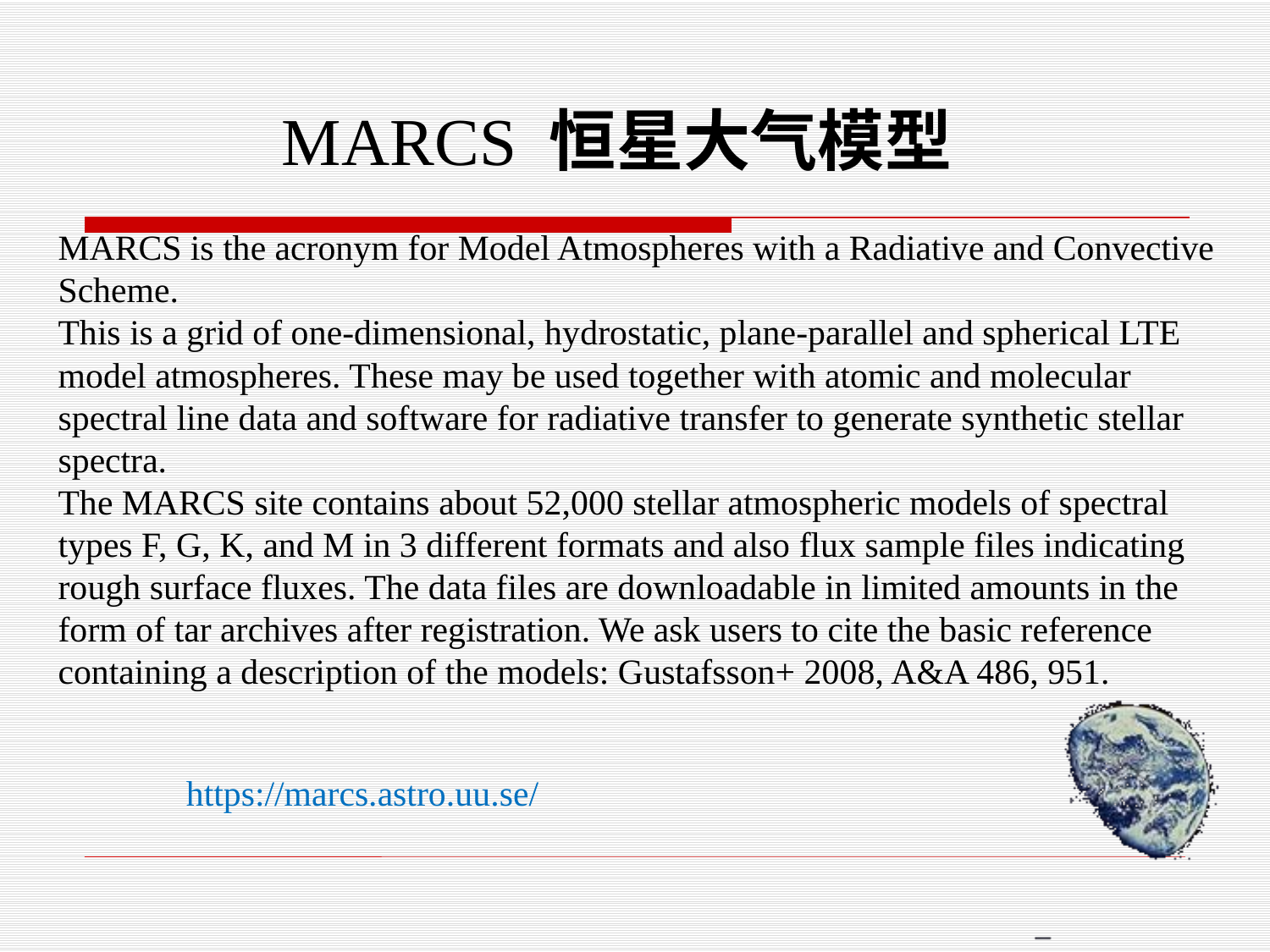

# MARCS 恒星大气模型
MARCS is the acronym for Model Atmospheres with a Radiative and Convective Scheme.
This is a grid of one-dimensional, hydrostatic, plane-parallel and spherical LTE model atmospheres. These may be used together with atomic and molecular spectral line data and software for radiative transfer to generate synthetic stellar spectra.
The MARCS site contains about 52,000 stellar atmospheric models of spectral types F, G, K, and M in 3 different formats and also flux sample files indicating rough surface fluxes. The data files are downloadable in limited amounts in the form of tar archives after registration. We ask users to cite the basic reference containing a description of the models: Gustafsson+ 2008, A&A 486, 951.

https://marcs.astro.uu.se/